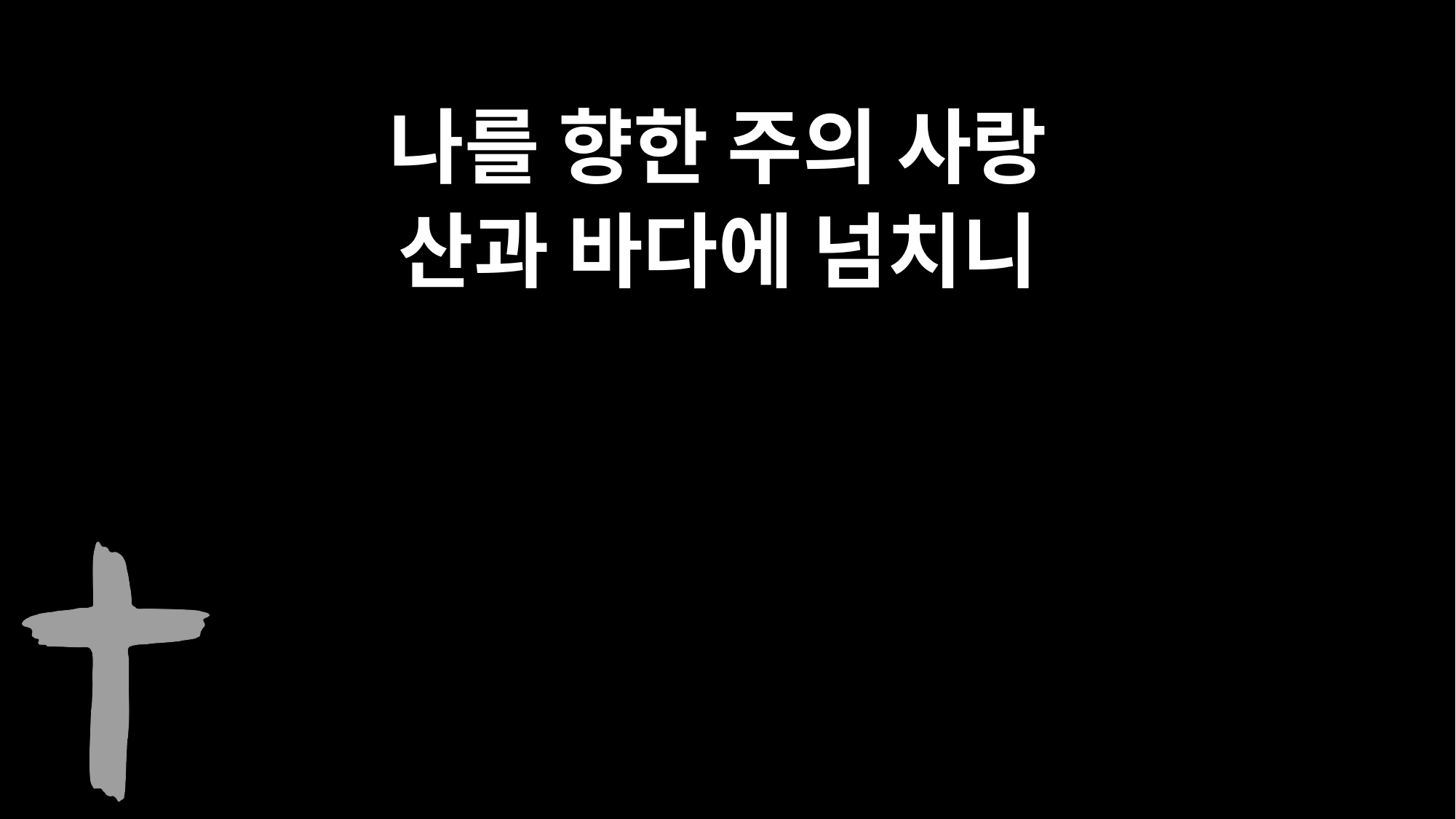

나를 향한 주의 사랑
산과 바다에 넘치니